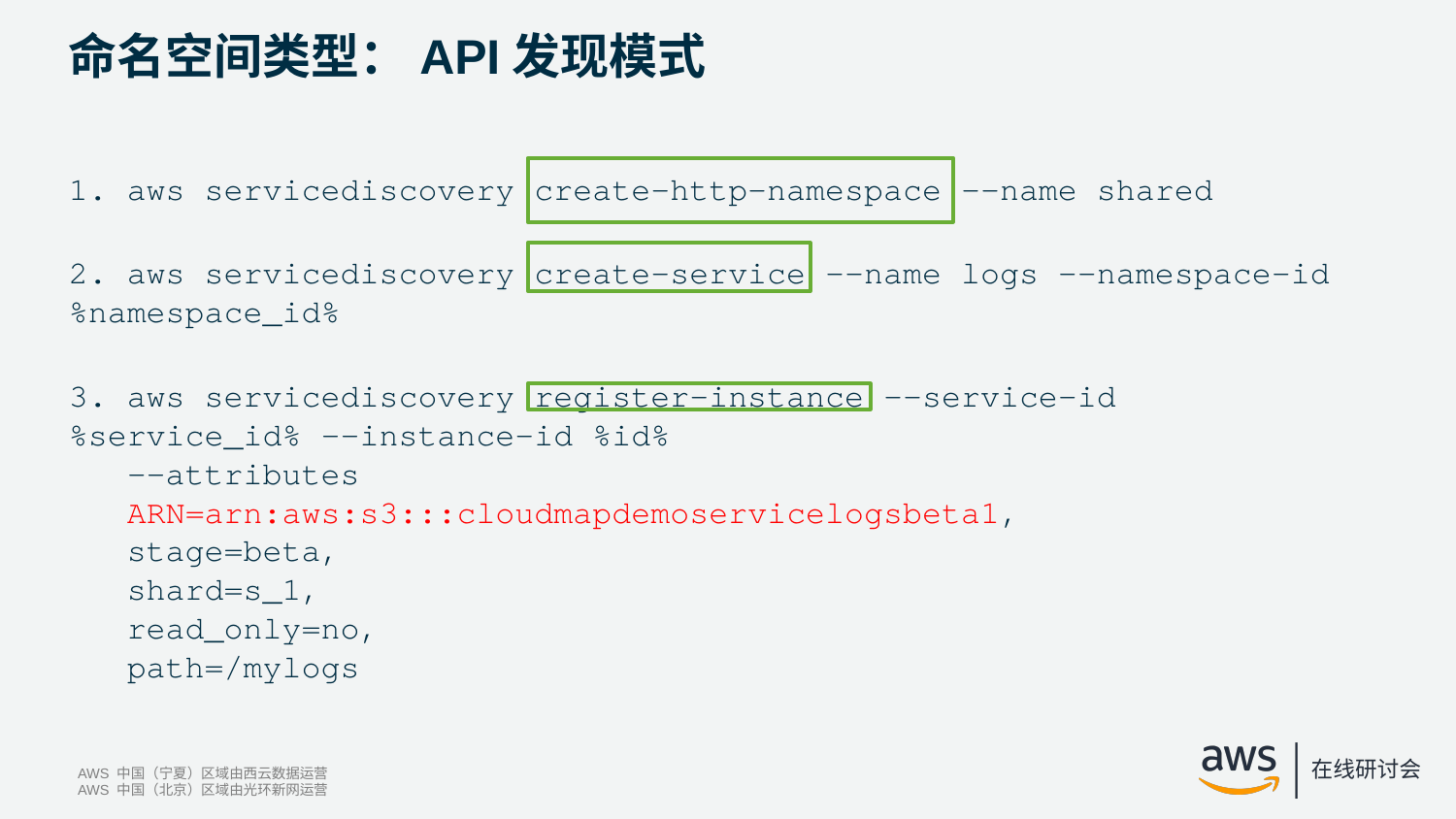

# 命名空间类型：API发现模式

1. aws servicediscovery create-http-namespace --name shared
2. aws servicediscovery create-service --name logs --namespace-id %namespace_id%
3. aws servicediscovery register-instance --service-id %service_id% --instance-id %id%
   --attributes
   ARN=arn:aws:s3:::cloudmapdemoservicelogsbeta1,
   stage=beta,
   shard=s_1,
   read_only=no,
   path=/mylogs